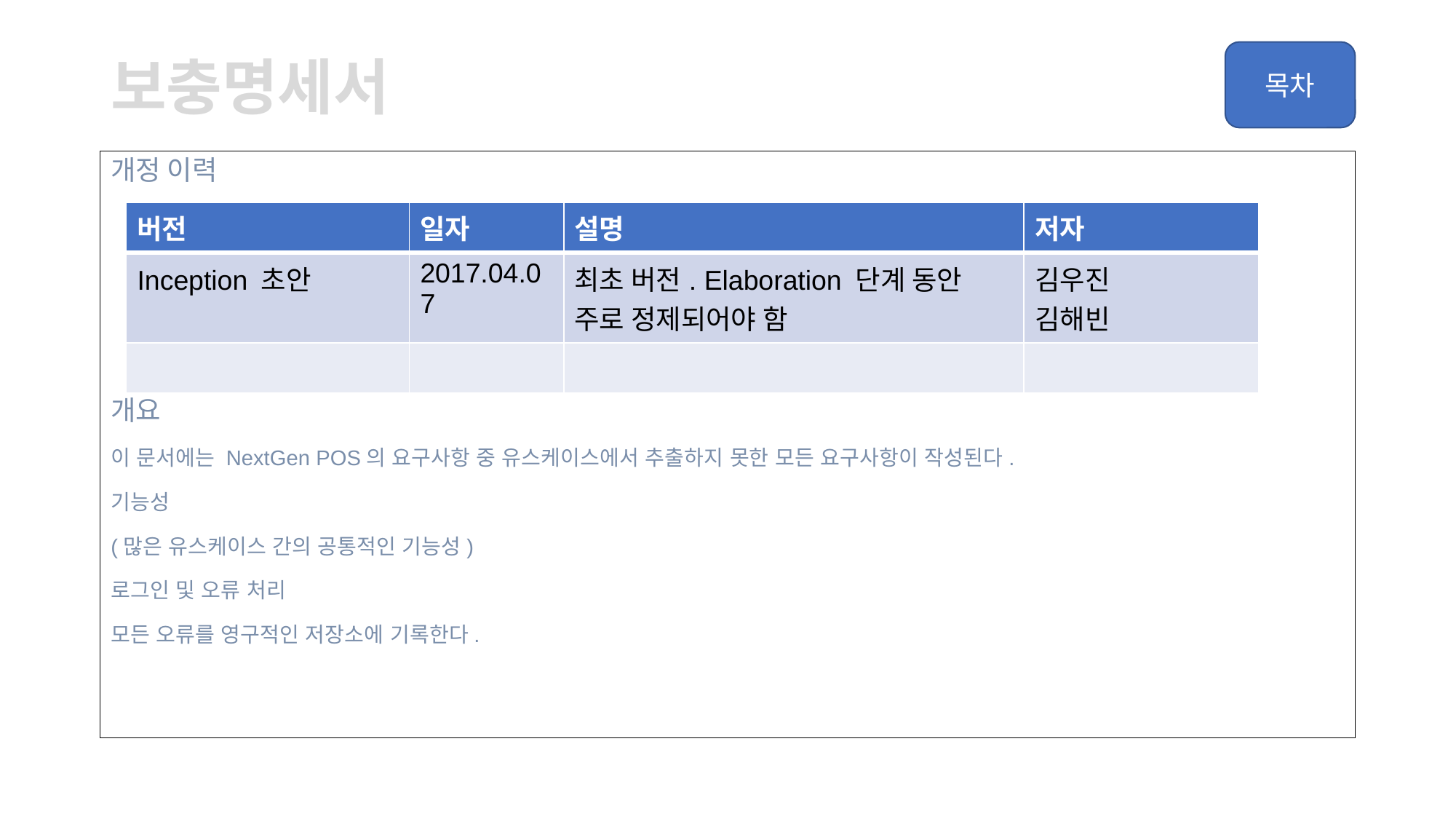

# 보충명세서
개정 이력

개요
이 문서에는 NextGen POS의 요구사항 중 유스케이스에서 추출하지 못한 모든 요구사항이 작성된다.
기능성
(많은 유스케이스 간의 공통적인 기능성)
로그인 및 오류 처리
모든 오류를 영구적인 저장소에 기록한다.
| 버전 | 일자 | 설명 | 저자 |
| --- | --- | --- | --- |
| Inception 초안 | 2017.04.07 | 최초 버전. Elaboration 단계 동안 주로 정제되어야 함 | 김우진 김해빈 |
|  |  |  |  |